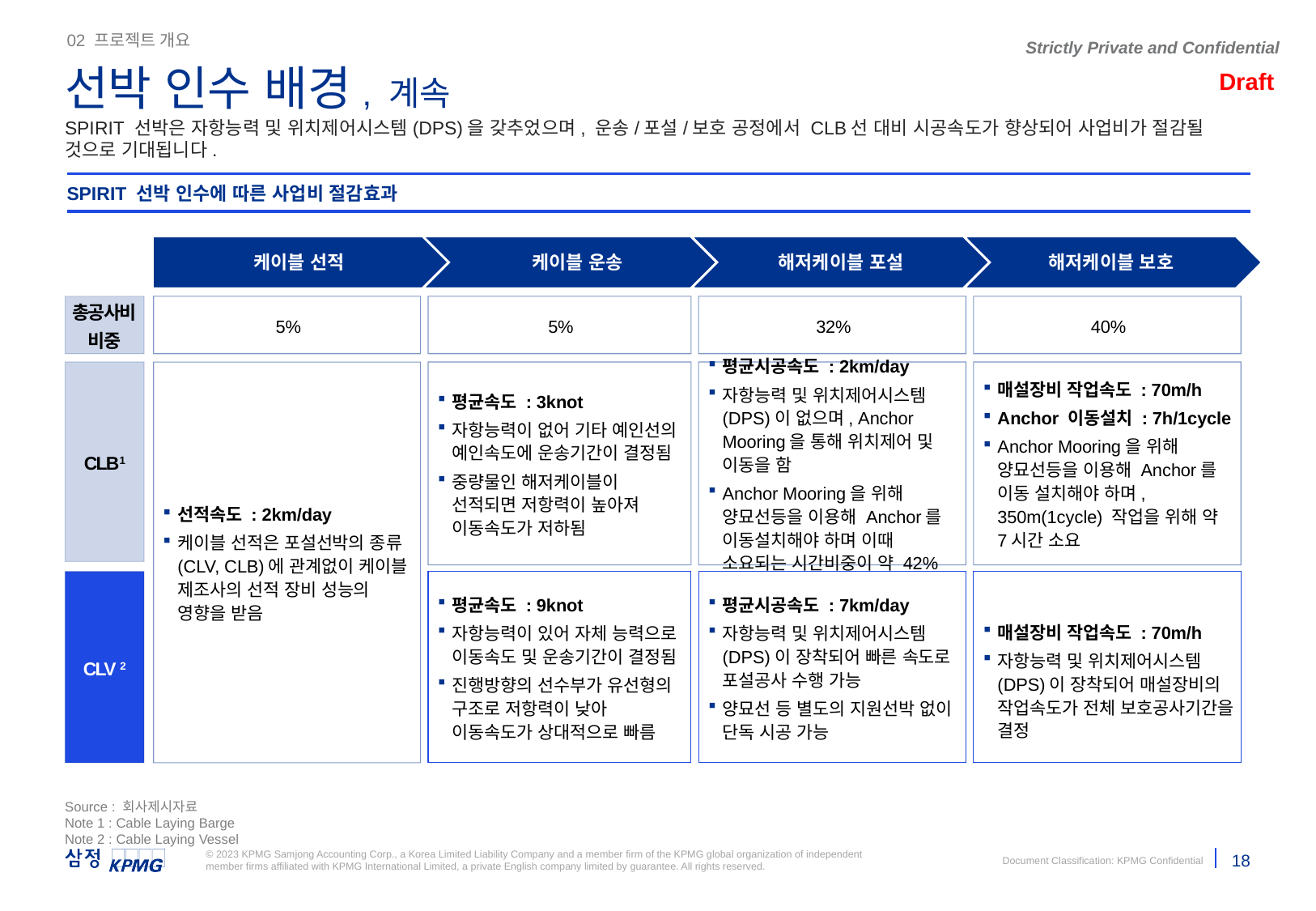

02 프로젝트 개요
선박 인수 배경, 계속
SPIRIT 선박은 자항능력 및 위치제어시스템(DPS)을 갖추었으며, 운송/포설/보호 공정에서 CLB선 대비 시공속도가 향상되어 사업비가 절감될 것으로 기대됩니다.
SPIRIT 선박 인수에 따른 사업비 절감효과

케이블 선적
케이블 운송
해저케이블 포설
해저케이블 보호
총공사비
비중
5%
5%
32%
40%
CLB1
선적속도 : 2km/day
케이블 선적은 포설선박의 종류(CLV, CLB)에 관계없이 케이블 제조사의 선적 장비 성능의 영향을 받음
평균속도 : 3knot
자항능력이 없어 기타 예인선의 예인속도에 운송기간이 결정됨
중량물인 해저케이블이 선적되면 저항력이 높아져 이동속도가 저하됨
평균시공속도 : 2km/day
자항능력 및 위치제어시스템(DPS)이 없으며, Anchor Mooring을 통해 위치제어 및 이동을 함
Anchor Mooring을 위해 양묘선등을 이용해 Anchor를 이동설치해야 하며 이때 소요되는 시간비중이 약 42%
매설장비 작업속도 : 70m/h
Anchor 이동설치 : 7h/1cycle
Anchor Mooring을 위해 양묘선등을 이용해 Anchor를 이동 설치해야 하며, 350m(1cycle) 작업을 위해 약 7시간 소요
CLV 2
평균속도 : 9knot
자항능력이 있어 자체 능력으로 이동속도 및 운송기간이 결정됨
진행방향의 선수부가 유선형의 구조로 저항력이 낮아 이동속도가 상대적으로 빠름
평균시공속도 : 7km/day
자항능력 및 위치제어시스템(DPS)이 장착되어 빠른 속도로 포설공사 수행 가능
양묘선 등 별도의 지원선박 없이 단독 시공 가능

매설장비 작업속도 : 70m/h
자항능력 및 위치제어시스템(DPS)이 장착되어 매설장비의 작업속도가 전체 보호공사기간을 결정
Source : 회사제시자료
Note 1 : Cable Laying Barge
Note 2 : Cable Laying Vessel